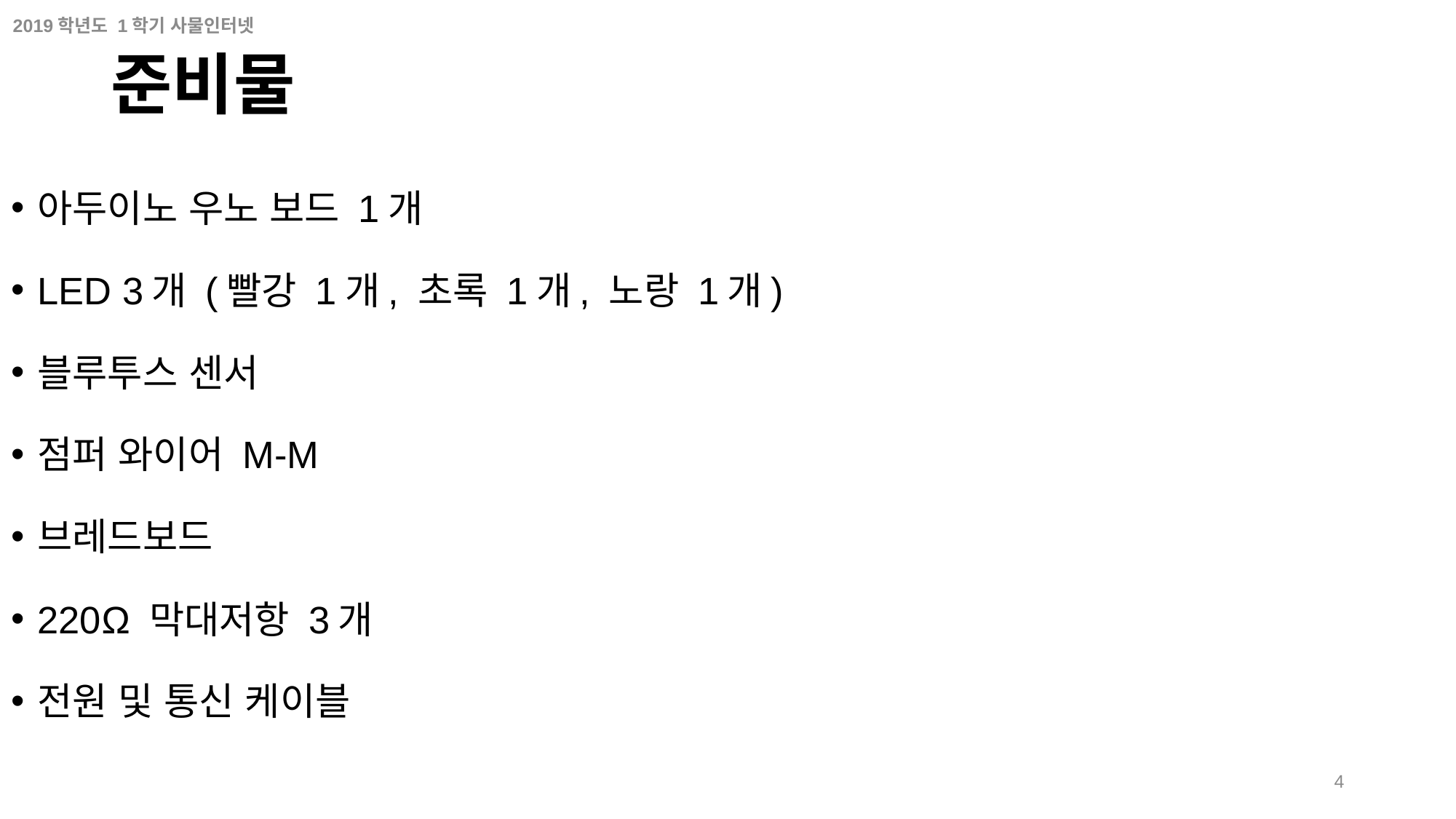

# 준비물
아두이노 우노 보드 1개
LED 3개 (빨강 1개, 초록 1개, 노랑 1개)
블루투스 센서
점퍼 와이어 M-M
브레드보드
220Ω 막대저항 3개
전원 및 통신 케이블
4